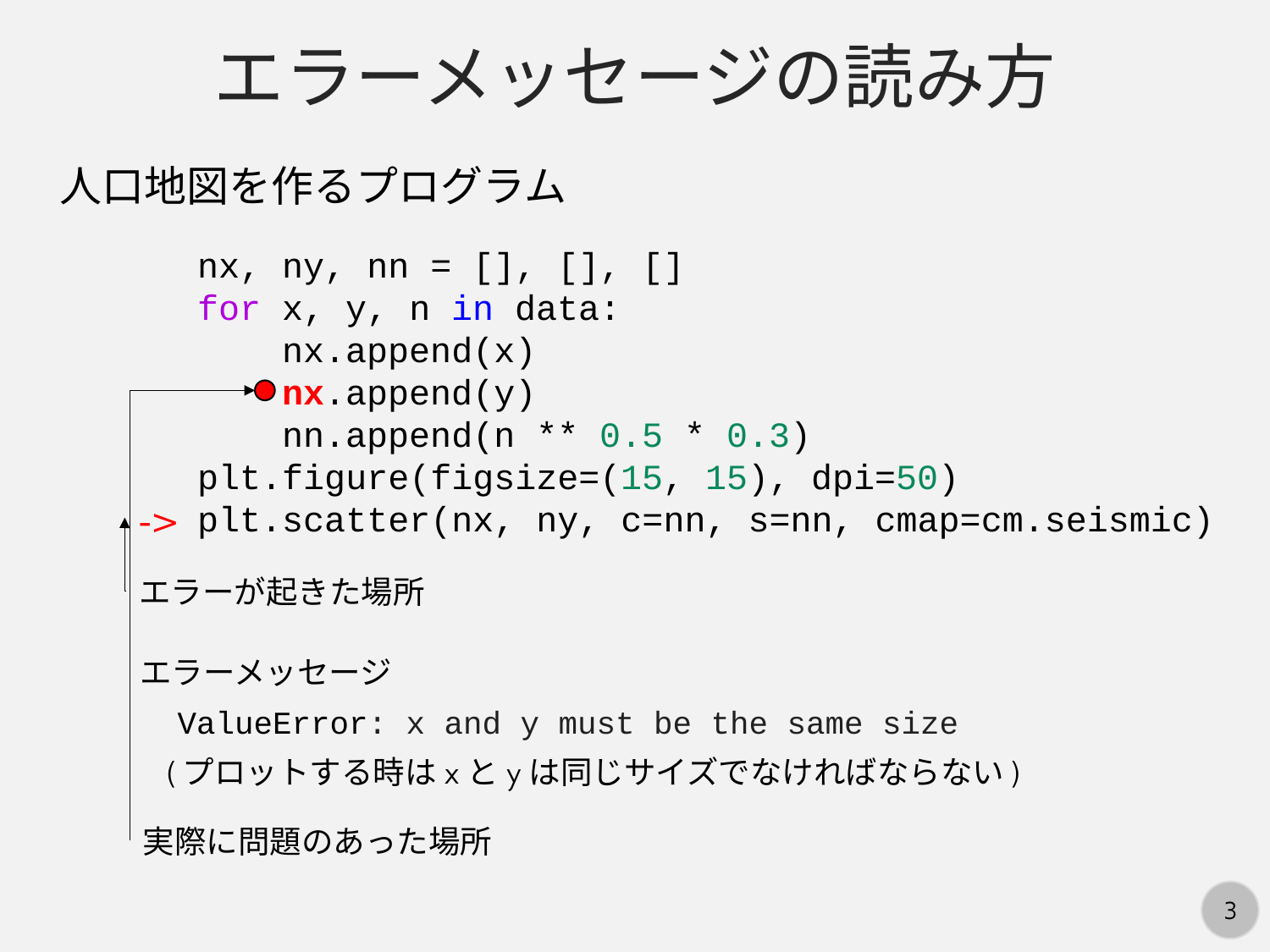

エラーメッセージの読み方
人口地図を作るプログラム
nx, ny, nn = [], [], []
for x, y, n in data:
    nx.append(x)
    nx.append(y)
    nn.append(n ** 0.5 * 0.3)
plt.figure(figsize=(15, 15), dpi=50)
plt.scatter(nx, ny, c=nn, s=nn, cmap=cm.seismic)

->
エラーが起きた場所
エラーメッセージ
ValueError: x and y must be the same size
(プロットする時はxとyは同じサイズでなければならない)
実際に問題のあった場所